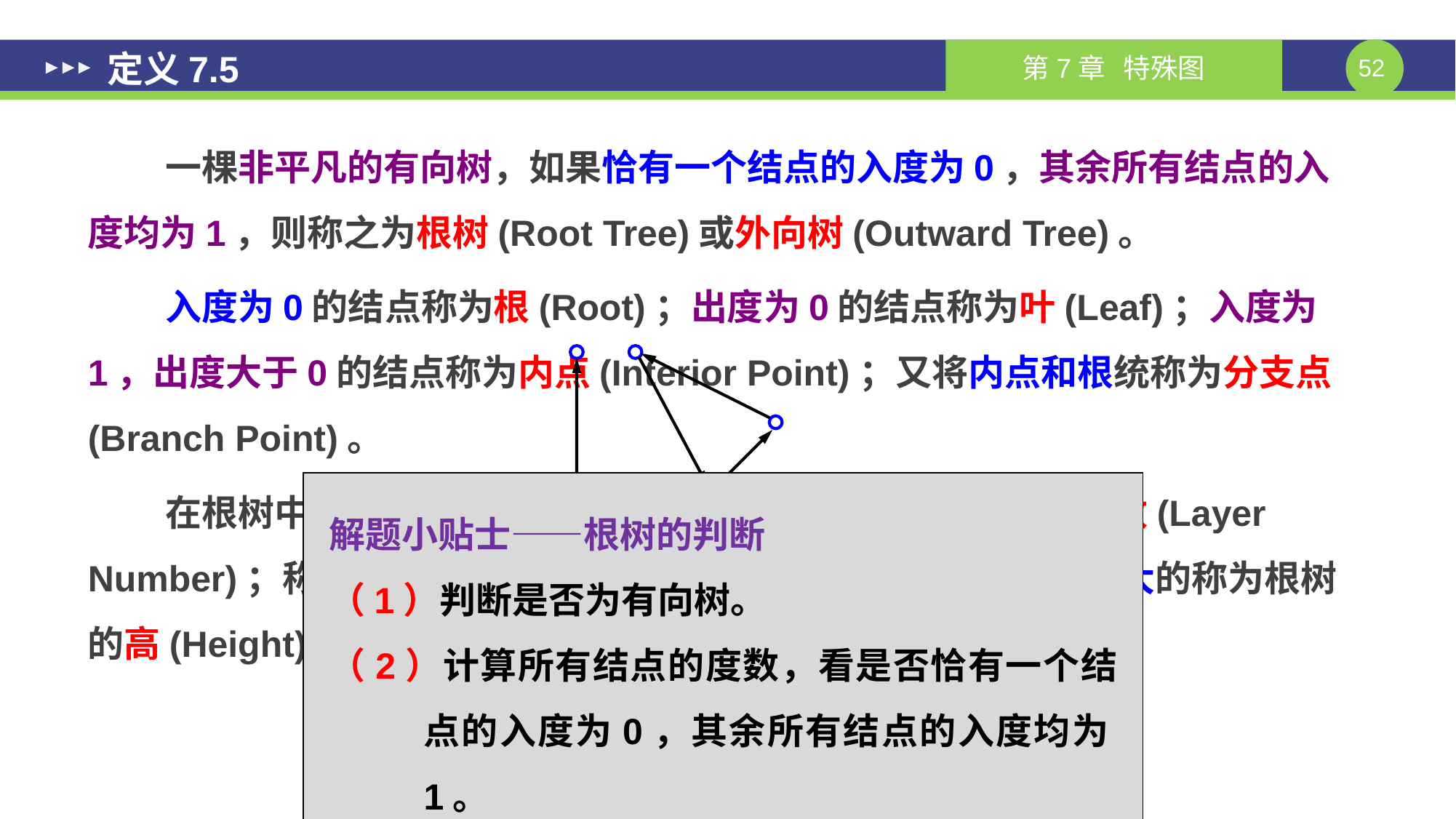

# 定义7.5
一棵非平凡的有向树，如果恰有一个结点的入度为0，其余所有结点的入度均为1，则称之为根树(Root Tree)或外向树(Outward Tree)。
入度为0的结点称为根(Root)；出度为0的结点称为叶(Leaf)；入度为1，出度大于0的结点称为内点(Interior Point)；又将内点和根统称为分支点(Branch Point)。
在根树中，从根到任一结点v的通路长度，称为该结点的层数(Layer Number)；称层数相同的结点在同一层上；所有结点的层数中最大的称为根树的高(Height)。

解题小贴士——根树的判断
（1）判断是否为有向树。
（2）计算所有结点的度数，看是否恰有一个结点的入度为0，其余所有结点的入度均为1。